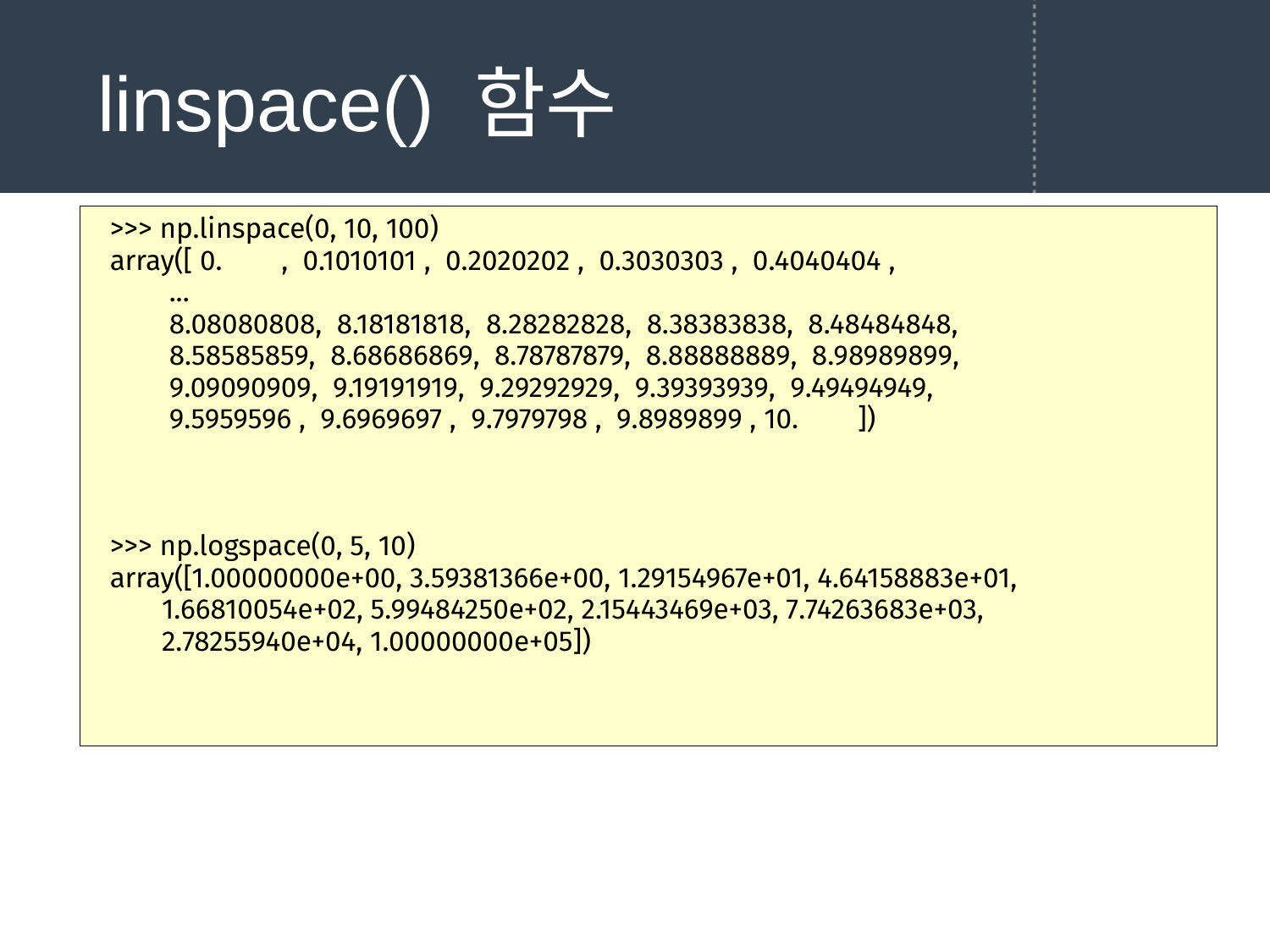

# linspace() 함수
>>> np.linspace(0, 10, 100)
array([ 0.        ,  0.1010101 ,  0.2020202 ,  0.3030303 ,  0.4040404 ,
        ...
        8.08080808,  8.18181818,  8.28282828,  8.38383838,  8.48484848,
        8.58585859,  8.68686869,  8.78787879,  8.88888889,  8.98989899,
        9.09090909,  9.19191919,  9.29292929,  9.39393939,  9.49494949,
        9.5959596 ,  9.6969697 ,  9.7979798 ,  9.8989899 , 10.        ])

>>> np.logspace(0, 5, 10)
array([1.00000000e+00, 3.59381366e+00, 1.29154967e+01, 4.64158883e+01,
       1.66810054e+02, 5.99484250e+02, 2.15443469e+03, 7.74263683e+03,
       2.78255940e+04, 1.00000000e+05])